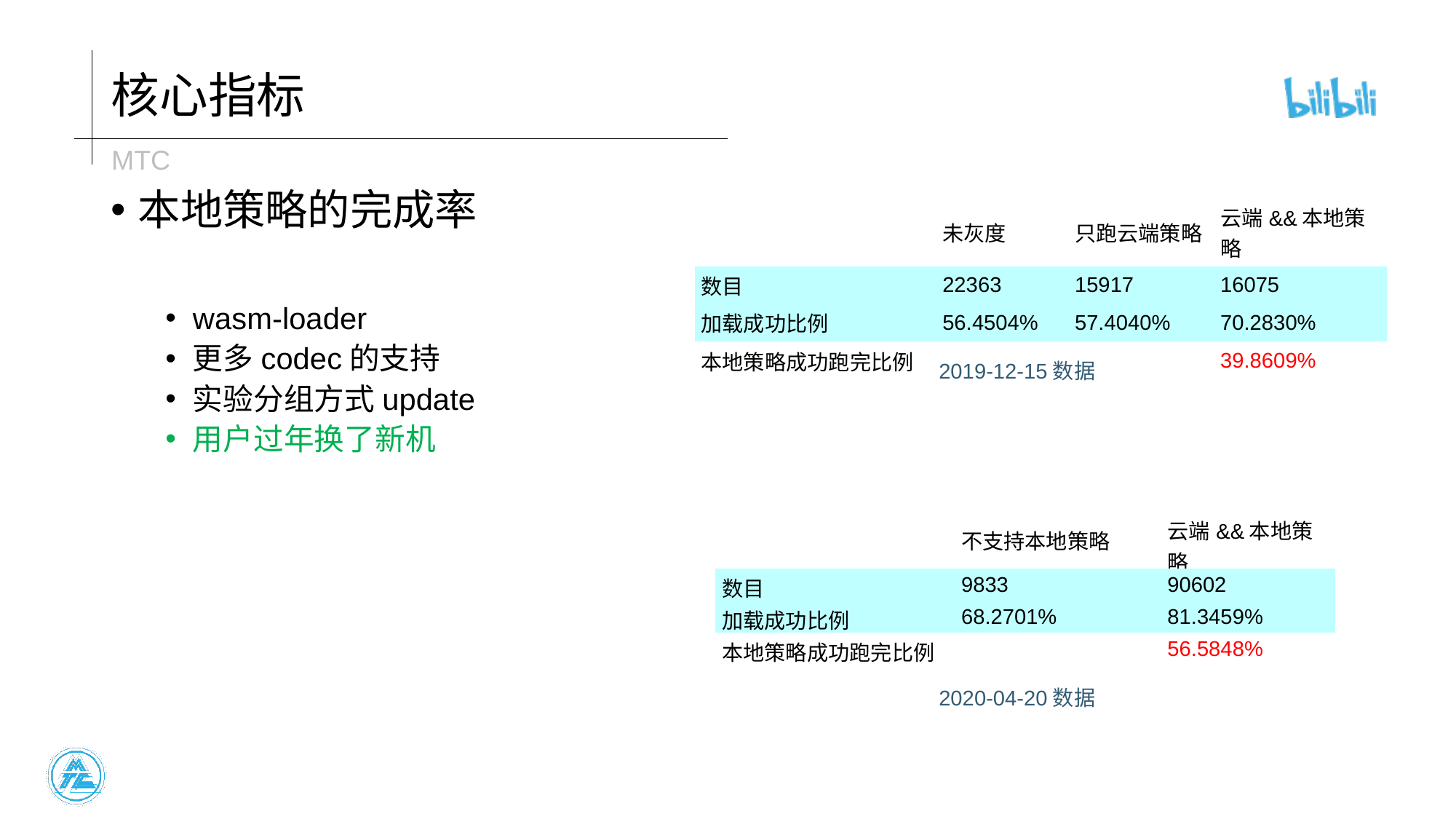

# 核心指标
本地策略的完成率

wasm-loader
更多codec的支持
实验分组方式update
用户过年换了新机

|  | 未灰度 | 只跑云端策略 | 云端&&本地策略 |
| --- | --- | --- | --- |
| 数目 | 22363 | 15917 | 16075 |
| 加载成功比例 | 56.4504% | 57.4040% | 70.2830% |
| 本地策略成功跑完比例 |  |  | 39.8609% |
2019-12-15数据
|  | 不支持本地策略 | 云端&&本地策略 |
| --- | --- | --- |
| 数目 | 9833 | 90602 |
| 加载成功比例 | 68.2701% | 81.3459% |
| 本地策略成功跑完比例 |  | 56.5848% |
2020-04-20数据